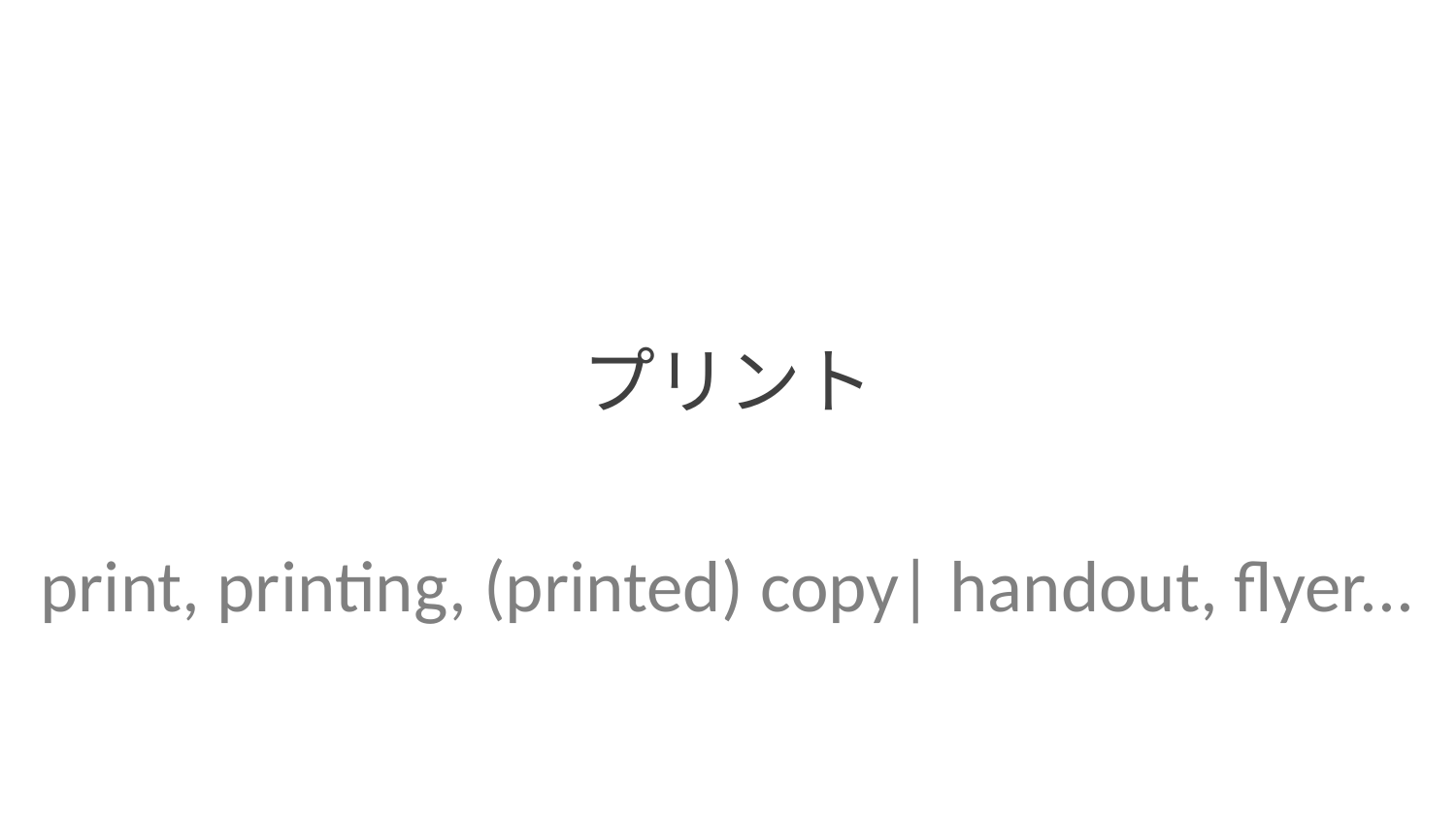

プリント
print, printing, (printed) copy| handout, flyer...